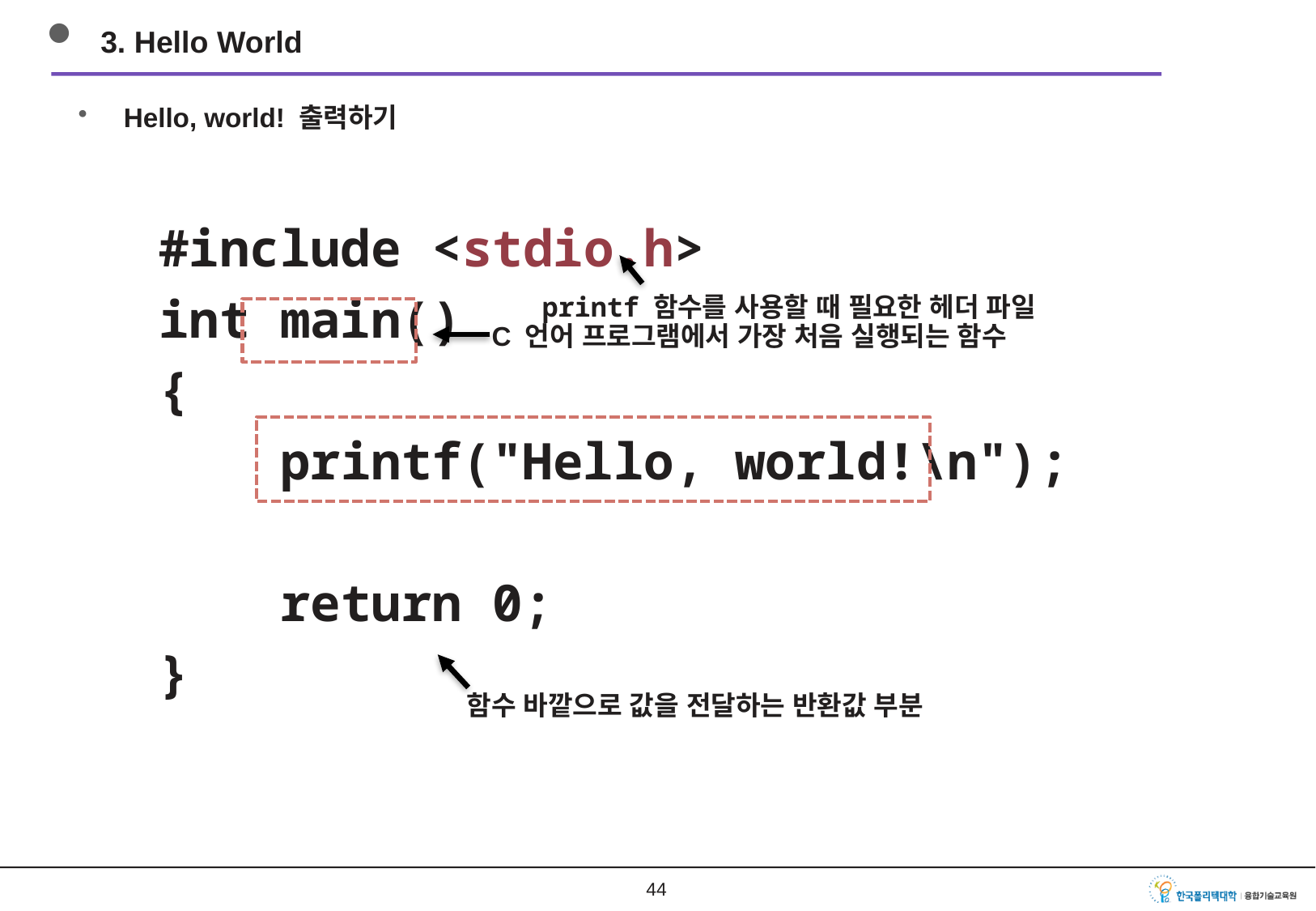

3. Hello World
Hello, world! 출력하기

#include <stdio.h>
int main()
{
    printf("Hello, world!\n");

    return 0;
}
printf 함수를 사용할 때 필요한 헤더 파일

C 언어 프로그램에서 가장 처음 실행되는 함수

함수 바깥으로 값을 전달하는 반환값 부분
44